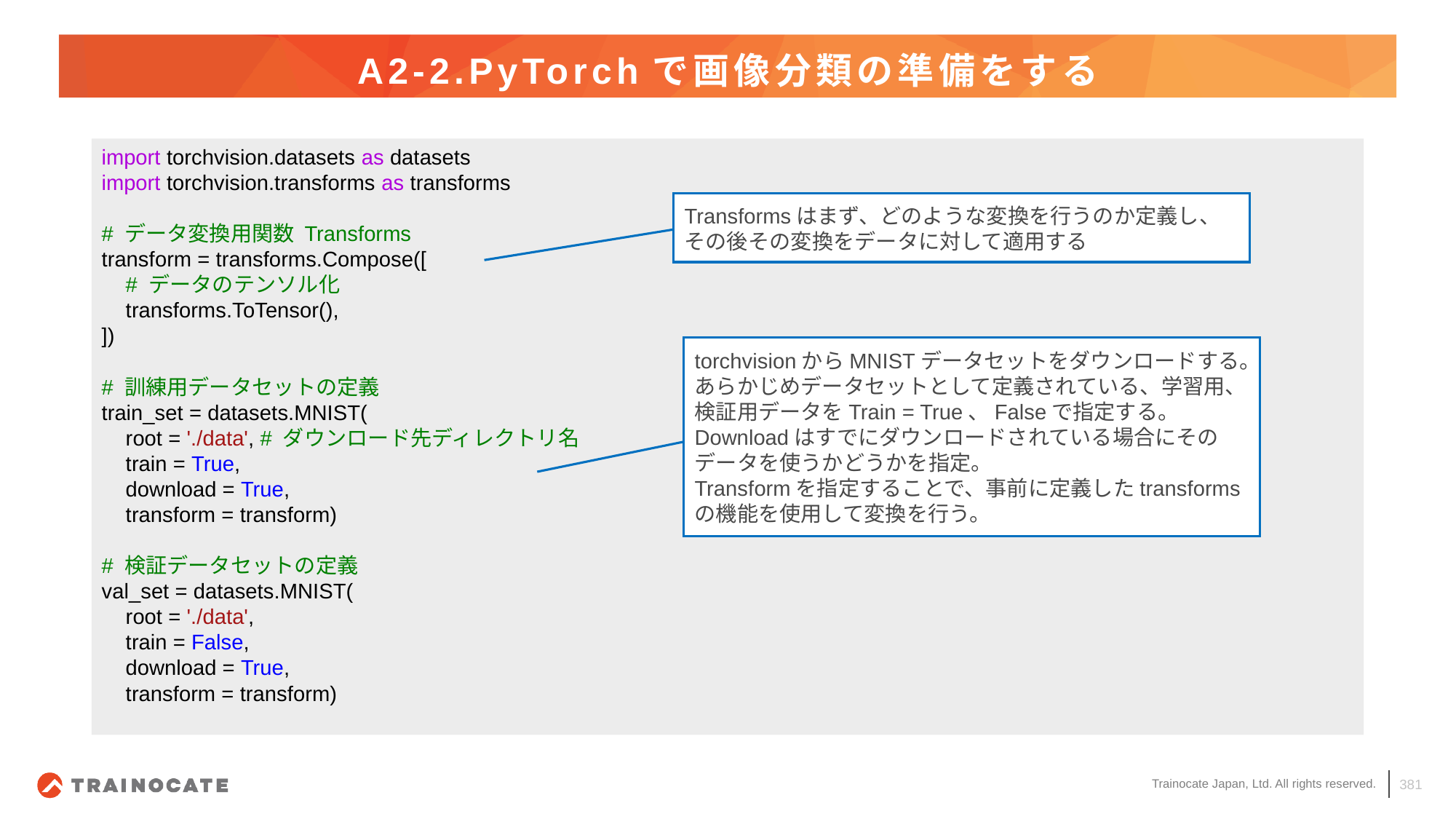

# A2-2.PyTorchで画像分類の準備をする
import torchvision.datasets as datasets
import torchvision.transforms as transforms

# データ変換用関数 Transforms
transform = transforms.Compose([
    # データのテンソル化
    transforms.ToTensor(),
])

# 訓練用データセットの定義
train_set = datasets.MNIST(
    root = './data', # ダウンロード先ディレクトリ名
    train = True,
    download = True,
    transform = transform)
# 検証データセットの定義
val_set = datasets.MNIST(
    root = './data',
    train = False,
    download = True,
    transform = transform)

Transformsはまず、どのような変換を行うのか定義し、その後その変換をデータに対して適用する
torchvisionからMNISTデータセットをダウンロードする。
あらかじめデータセットとして定義されている、学習用、検証用データをTrain = True、Falseで指定する。
Downloadはすでにダウンロードされている場合にそのデータを使うかどうかを指定。
Transformを指定することで、事前に定義したtransformsの機能を使用して変換を行う。
381